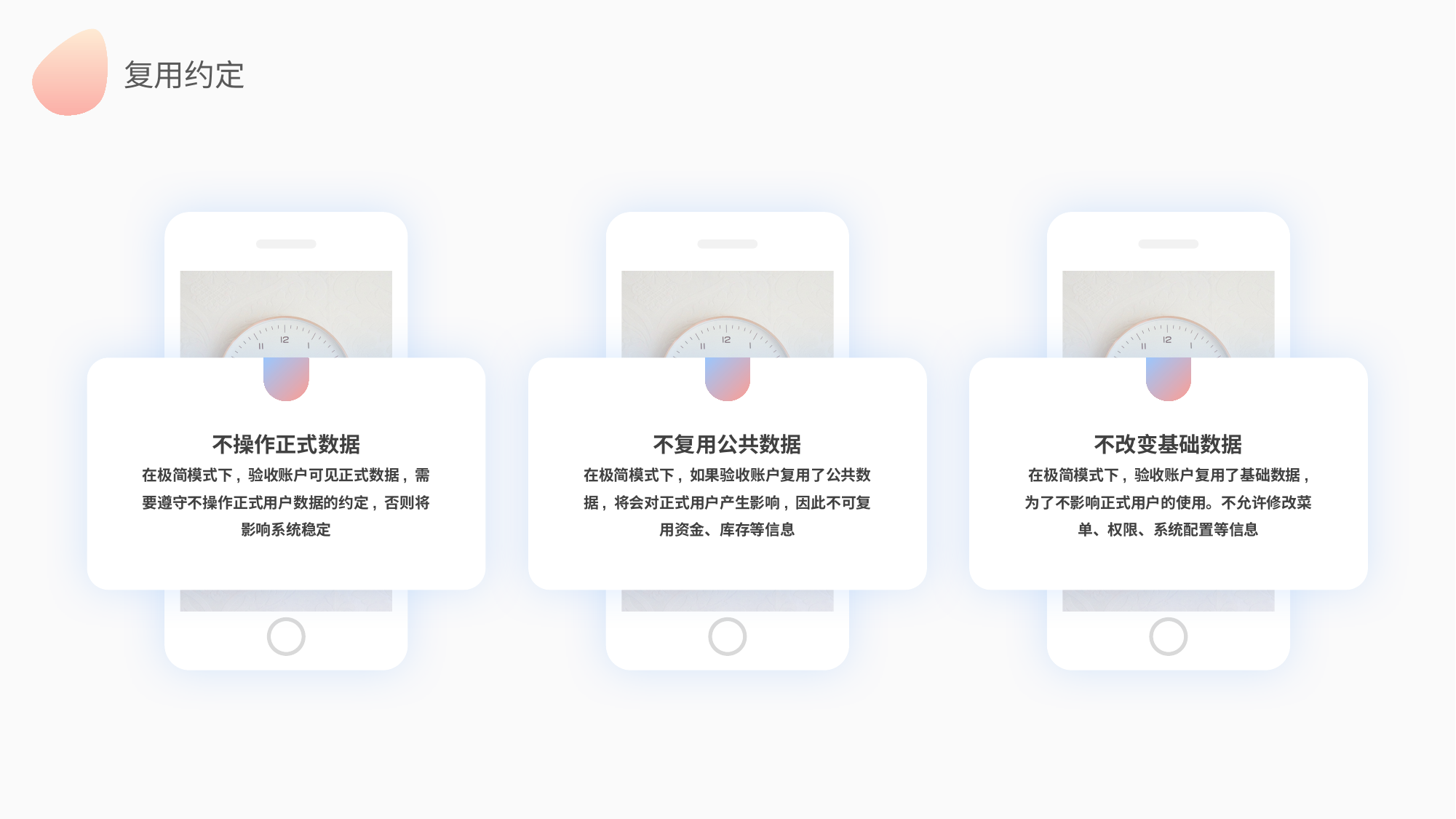

复用约定

不操作正式数据
在极简模式下, 验收账户可见正式数据, 需要遵守不操作正式用户数据的约定, 否则将影响系统稳定

不复用公共数据
在极简模式下, 如果验收账户复用了公共数据, 将会对正式用户产生影响, 因此不可复用资金、库存等信息

不改变基础数据
在极简模式下, 验收账户复用了基础数据, 为了不影响正式用户的使用。不允许修改菜单、权限、系统配置等信息